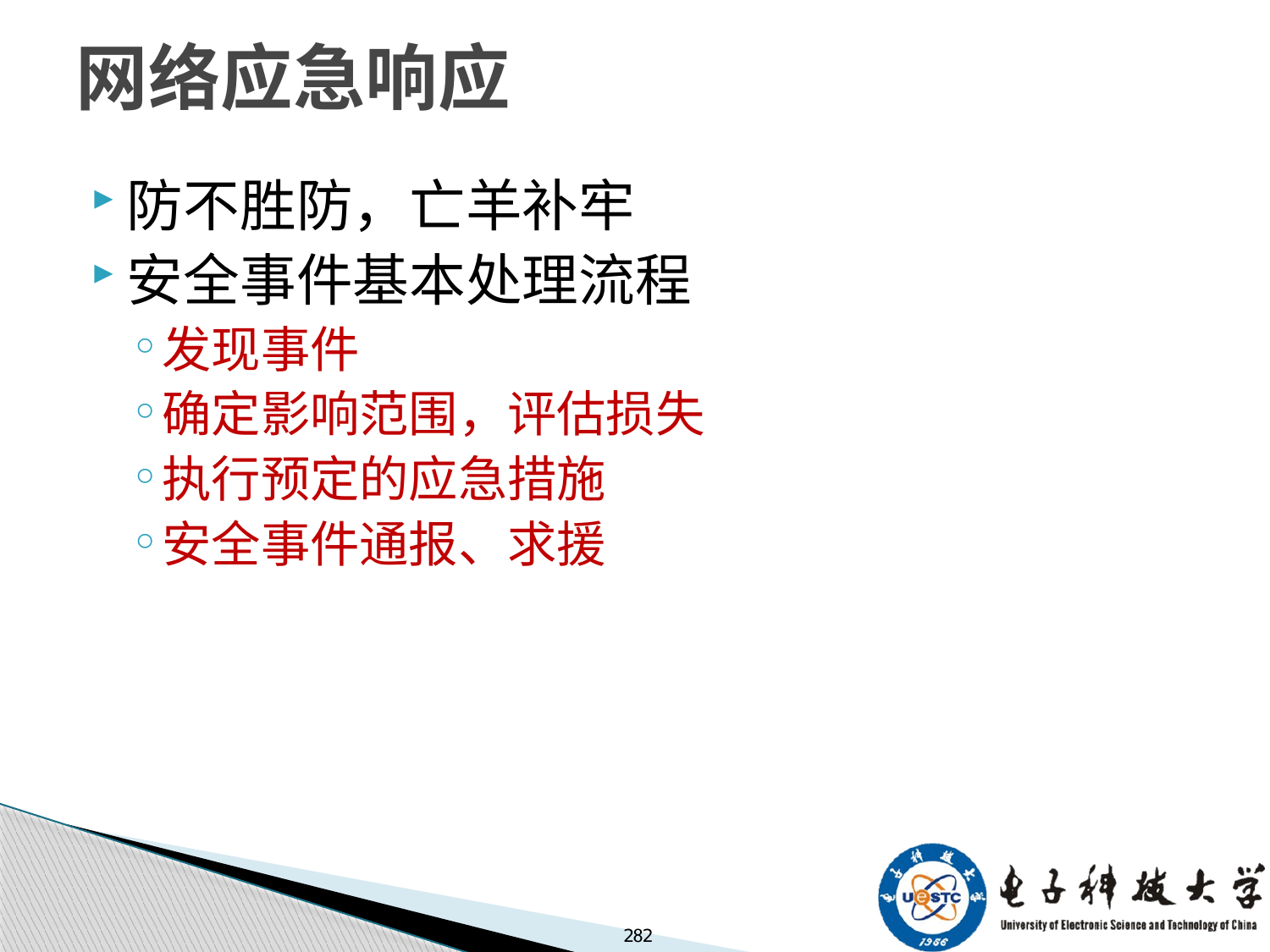

# 网络应急响应
防不胜防，亡羊补牢
安全事件基本处理流程
发现事件
确定影响范围，评估损失
执行预定的应急措施
安全事件通报、求援
282